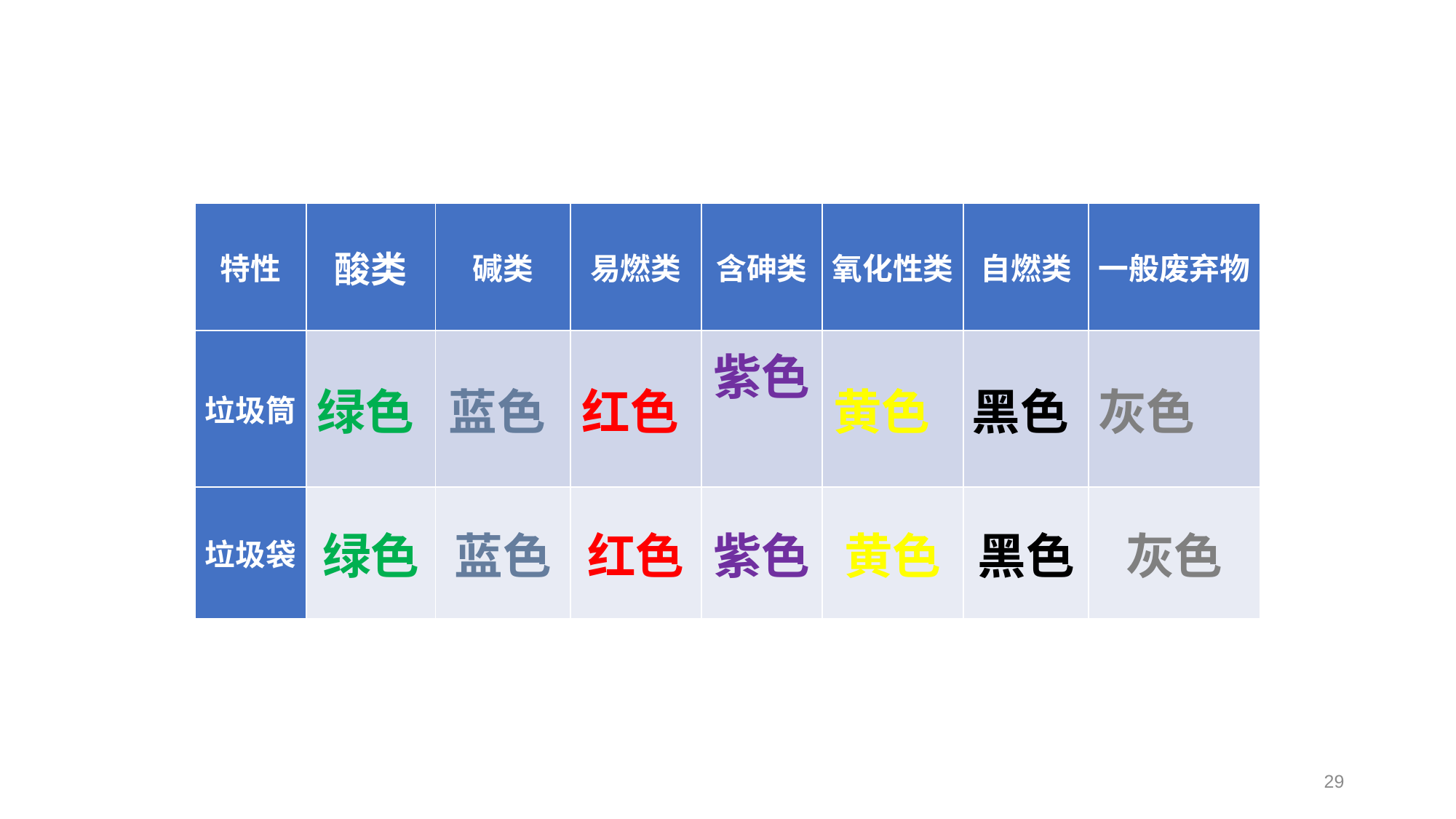

垃圾正确分类投放:
| 特性 | 酸类 | 碱类 | 易燃类 | 含砷类 | 氧化性类 | 自燃类 | 一般废弃物 |
| --- | --- | --- | --- | --- | --- | --- | --- |
| 垃圾筒 | 绿色 | 蓝色 | 红色 | 紫色 | 黄色 | 黑色 | 灰色 |
| 垃圾袋 | 绿色 | 蓝色 | 红色 | 紫色 | 黄色 | 黑色 | 灰色 |
29